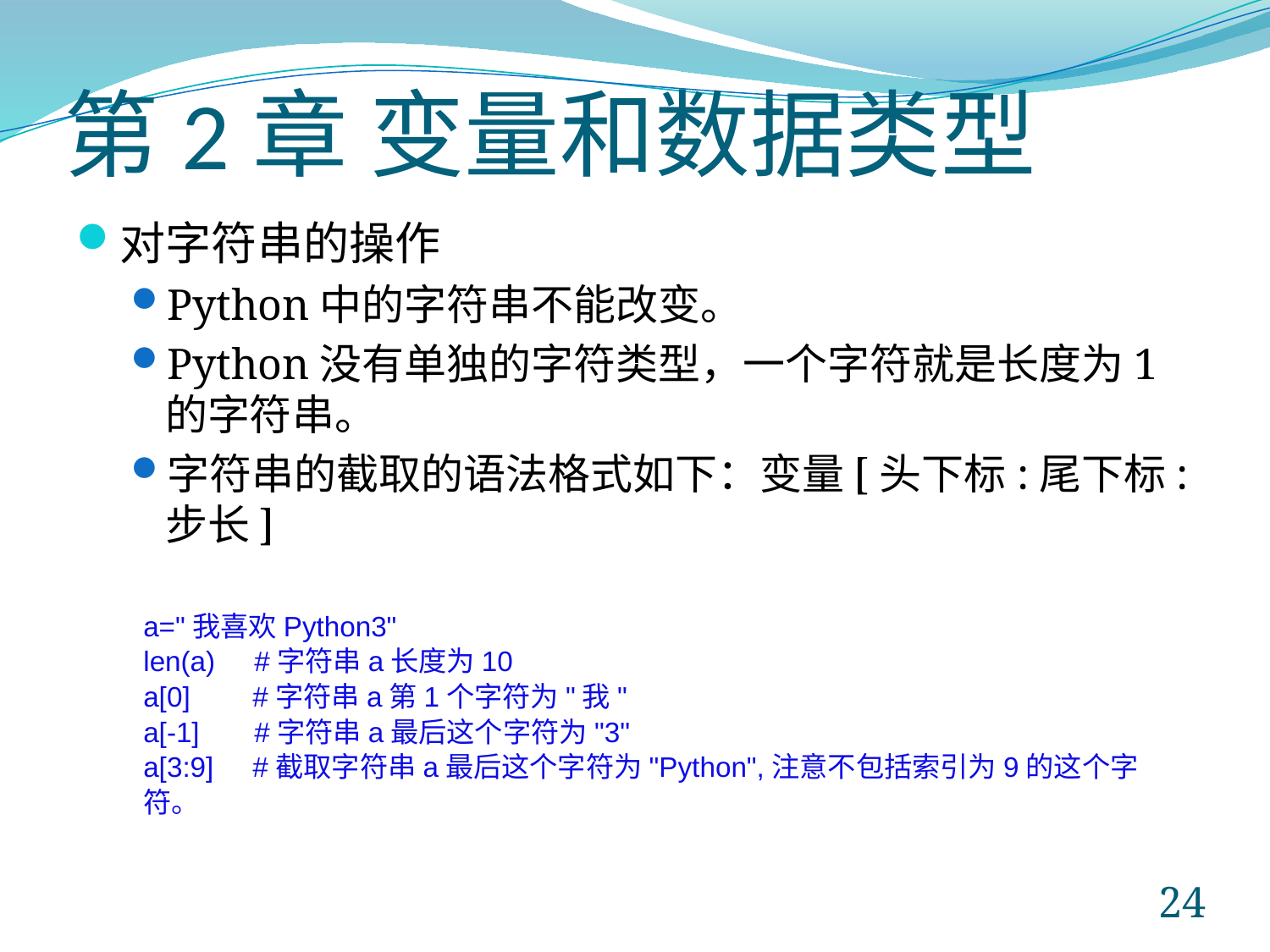

# 第2章 变量和数据类型
对字符串的操作
Python中的字符串不能改变。
Python没有单独的字符类型，一个字符就是长度为1 的字符串。
字符串的截取的语法格式如下：变量[头下标:尾下标:步长]

a="我喜欢Python3"
len(a)     #字符串a长度为10
a[0]        #字符串a第1个字符为"我"
a[-1]       #字符串a最后这个字符为"3"
a[3:9]     #截取字符串a最后这个字符为"Python",注意不包括索引为9的这个字符。
24